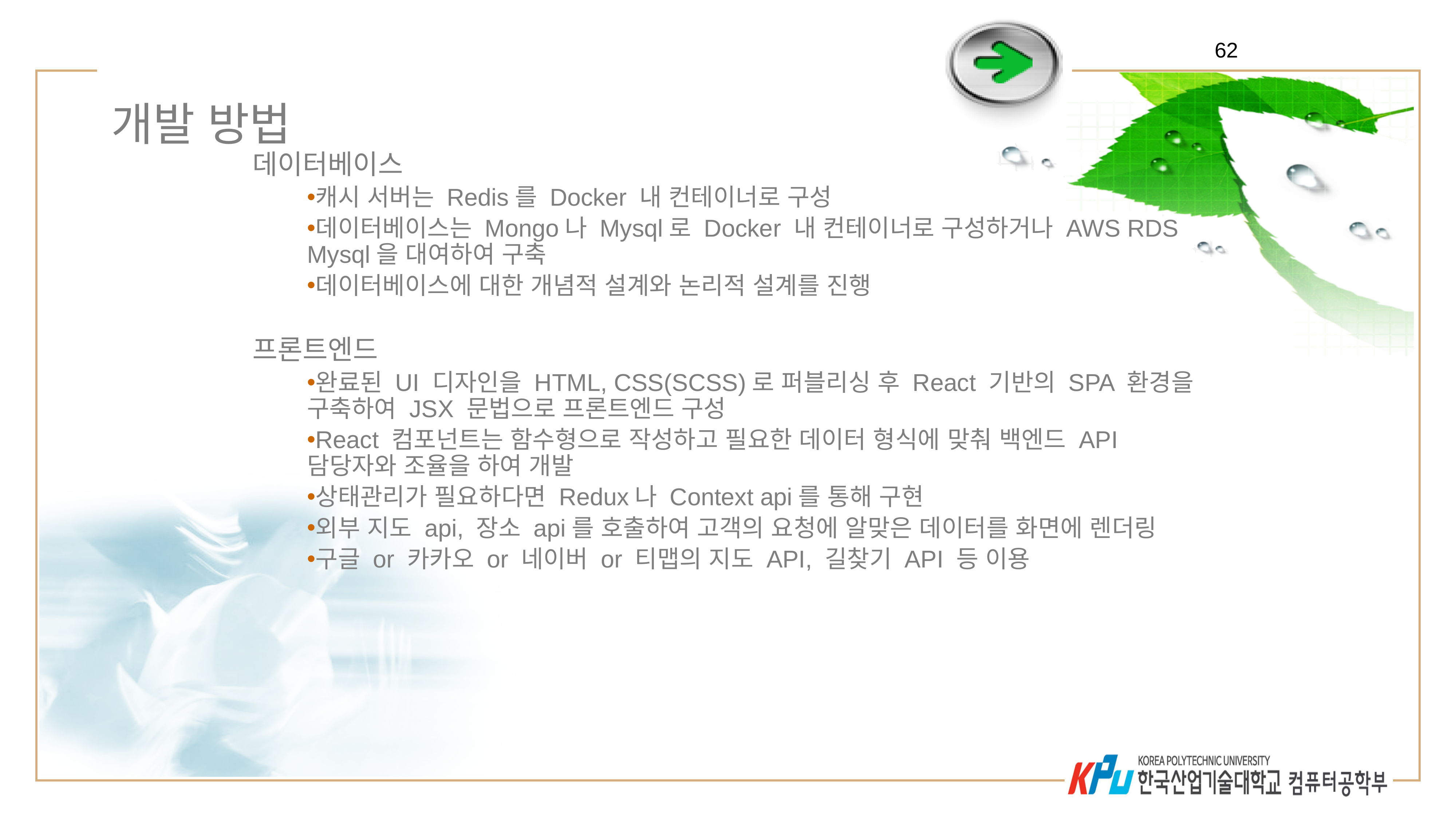

62
# 개발 방법

데이터베이스
캐시 서버는 Redis를 Docker 내 컨테이너로 구성
데이터베이스는 Mongo나 Mysql로 Docker 내 컨테이너로 구성하거나 AWS RDS Mysql을 대여하여 구축
데이터베이스에 대한 개념적 설계와 논리적 설계를 진행

프론트엔드
완료된 UI 디자인을 HTML, CSS(SCSS)로 퍼블리싱 후 React 기반의 SPA 환경을 구축하여 JSX 문법으로 프론트엔드 구성
React 컴포넌트는 함수형으로 작성하고 필요한 데이터 형식에 맞춰 백엔드 API 담당자와 조율을 하여 개발
상태관리가 필요하다면 Redux나 Context api를 통해 구현
외부 지도 api, 장소 api를 호출하여 고객의 요청에 알맞은 데이터를 화면에 렌더링
구글 or 카카오 or 네이버 or 티맵의 지도 API, 길찾기 API 등 이용